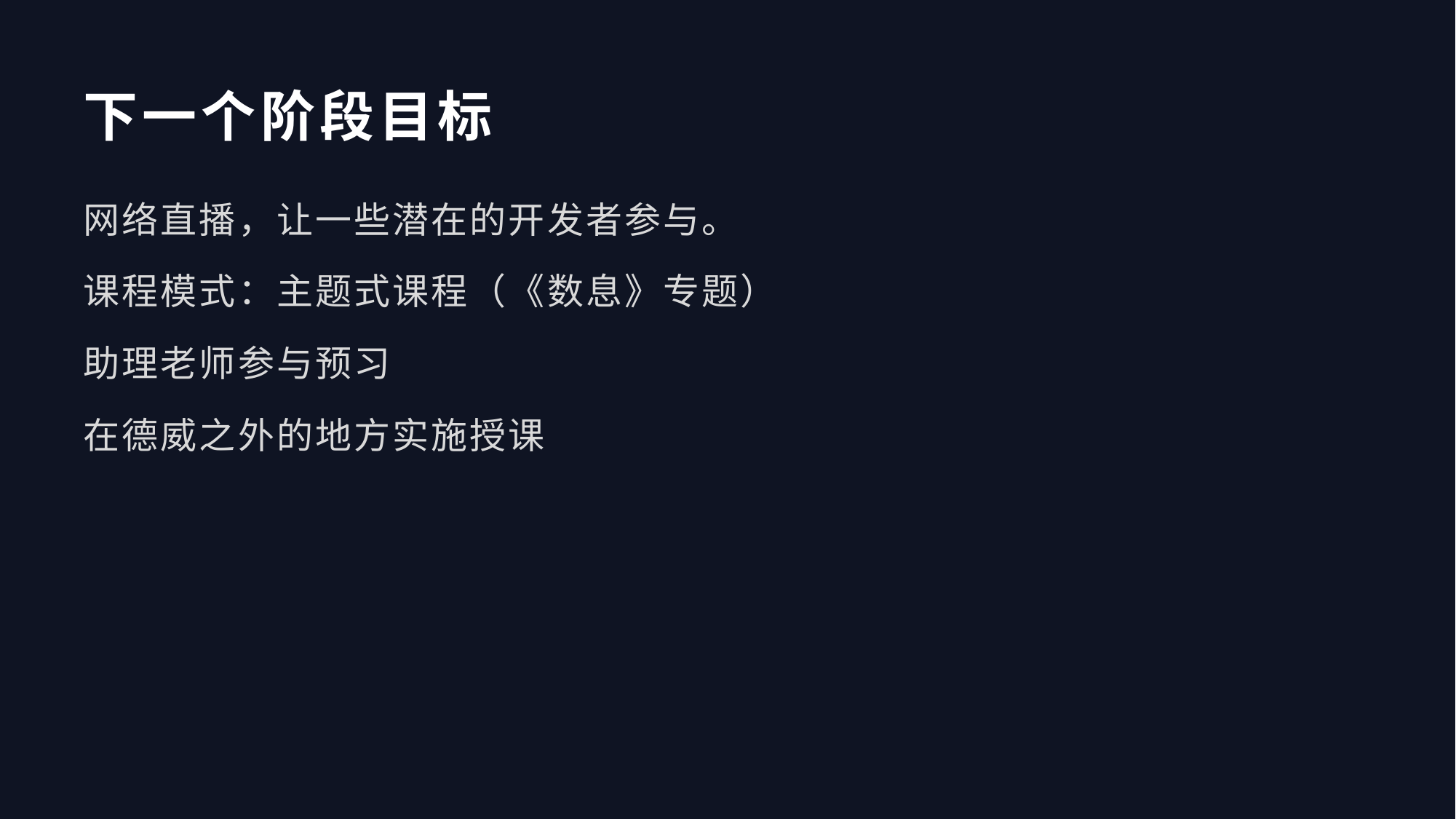

# 下一个阶段目标
网络直播，让一些潜在的开发者参与。
课程模式：主题式课程（《数息》专题）
助理老师参与预习
在德威之外的地方实施授课